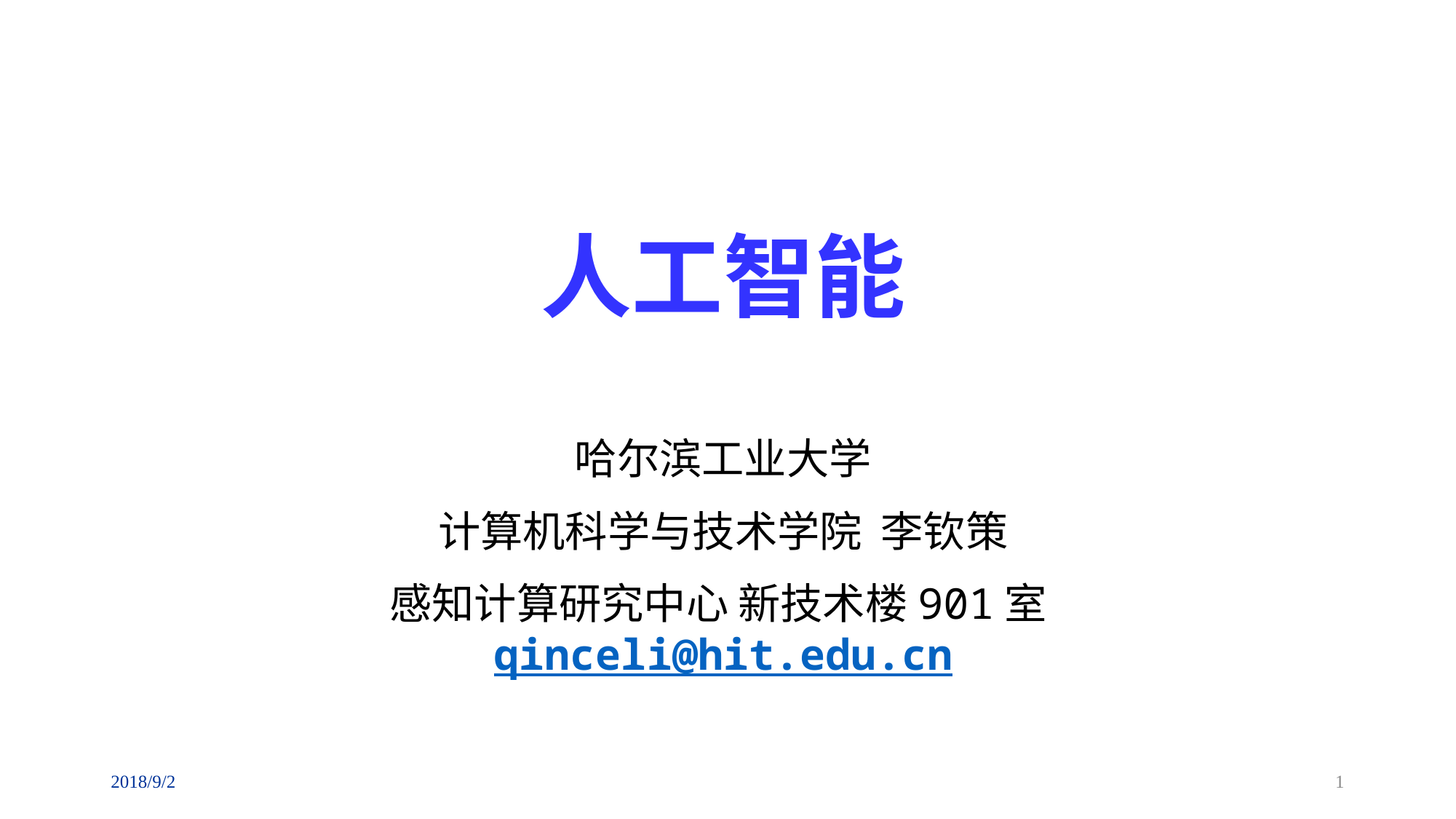

人工智能
哈尔滨工业大学
计算机科学与技术学院  李钦策
感知计算研究中心 新技术楼901室qinceli@hit.edu.cn
2018/9/2
1